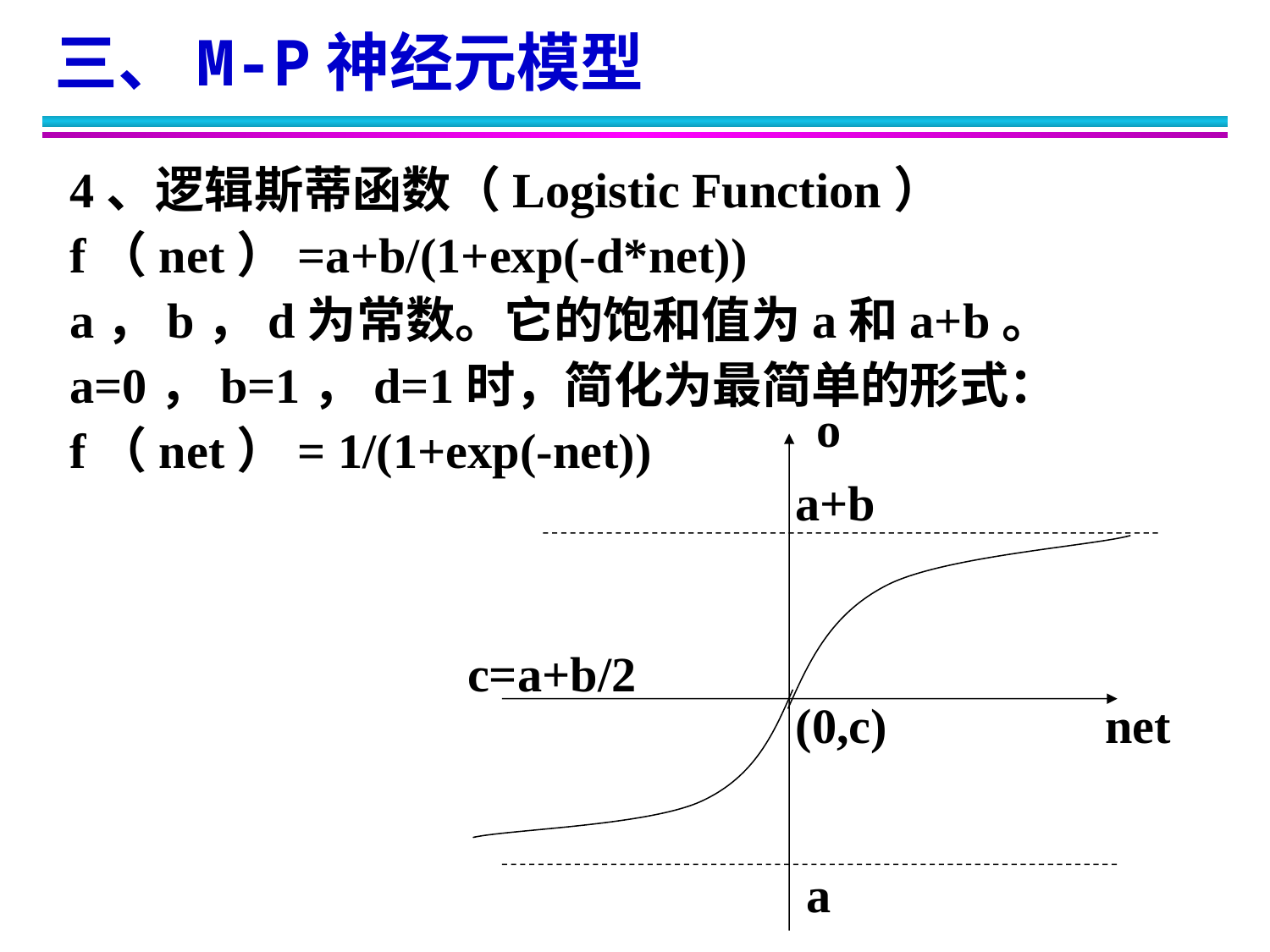

三、M-P神经元模型
4、逻辑斯蒂函数（Logistic Function）
f（net）=a+b/(1+exp(-d*net))
a，b，d为常数。它的饱和值为a和a+b。
a=0，b=1，d=1时，简化为最简单的形式：
f（net）= 1/(1+exp(-net))
o

a+b
c=a+b/2
(0,c)
net
a